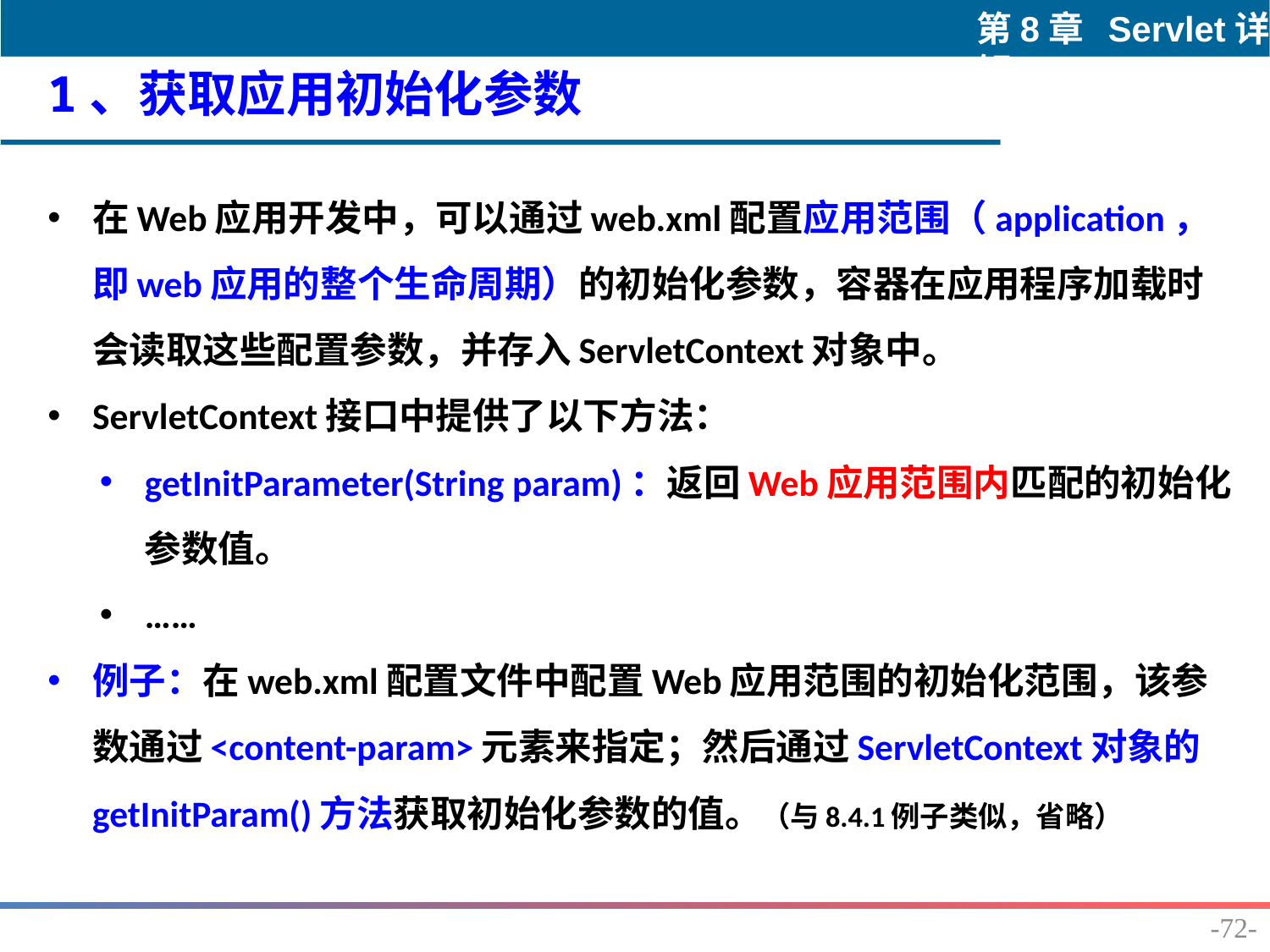

1、获取应用初始化参数
在Web应用开发中，可以通过web.xml配置应用范围（application，即web应用的整个生命周期）的初始化参数，容器在应用程序加载时会读取这些配置参数，并存入ServletContext对象中。
ServletContext接口中提供了以下方法：
getInitParameter(String param)：返回Web应用范围内匹配的初始化参数值。
……
例子：在web.xml配置文件中配置Web应用范围的初始化范围，该参数通过<content-param>元素来指定；然后通过ServletContext对象的getInitParam()方法获取初始化参数的值。（与8.4.1例子类似，省略）

-72-